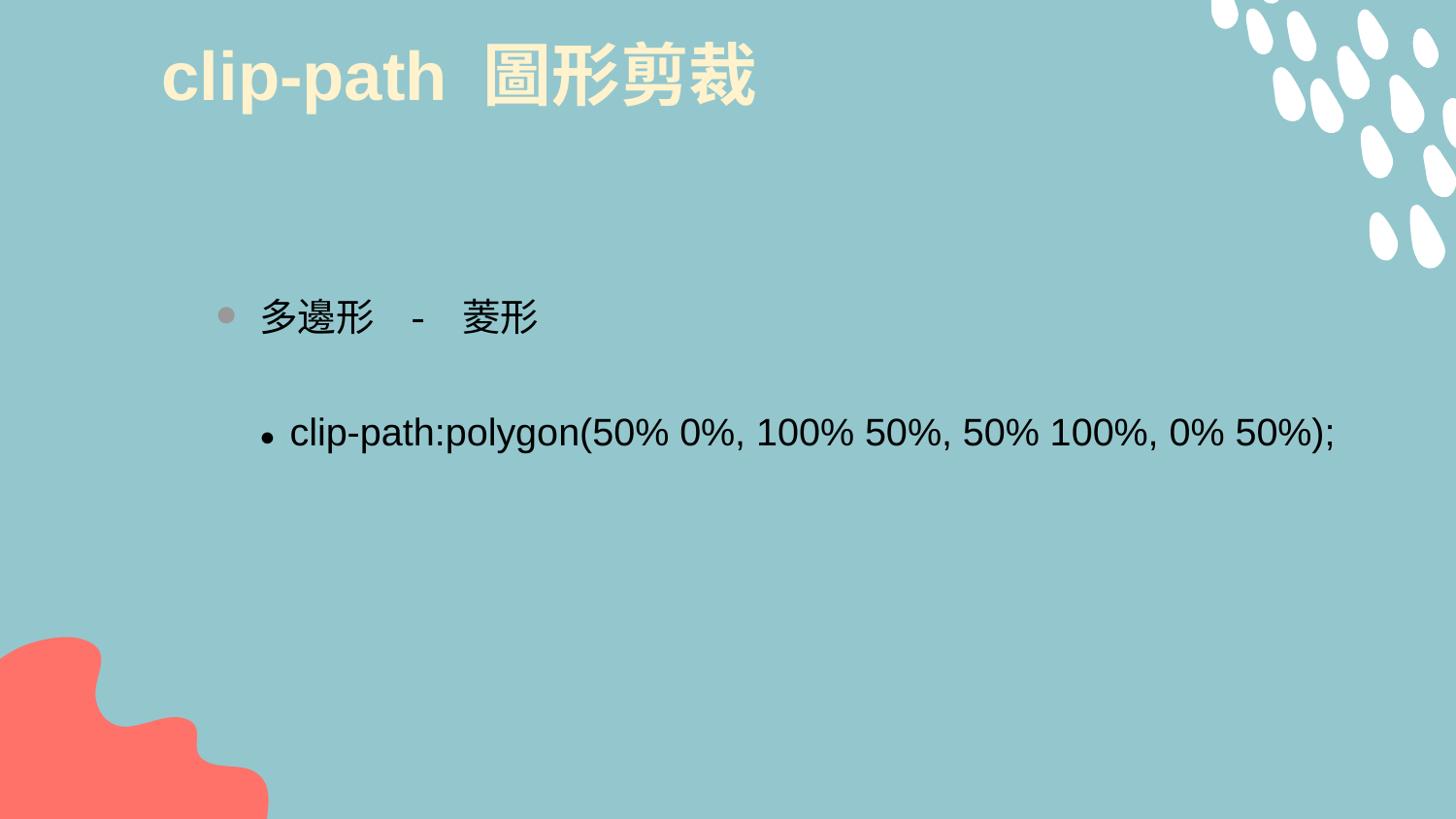

# clip-path 圖形剪裁
多邊形 - 菱形
●  clip-path:polygon(50% 0%, 100% 50%, 50% 100%, 0% 50%);